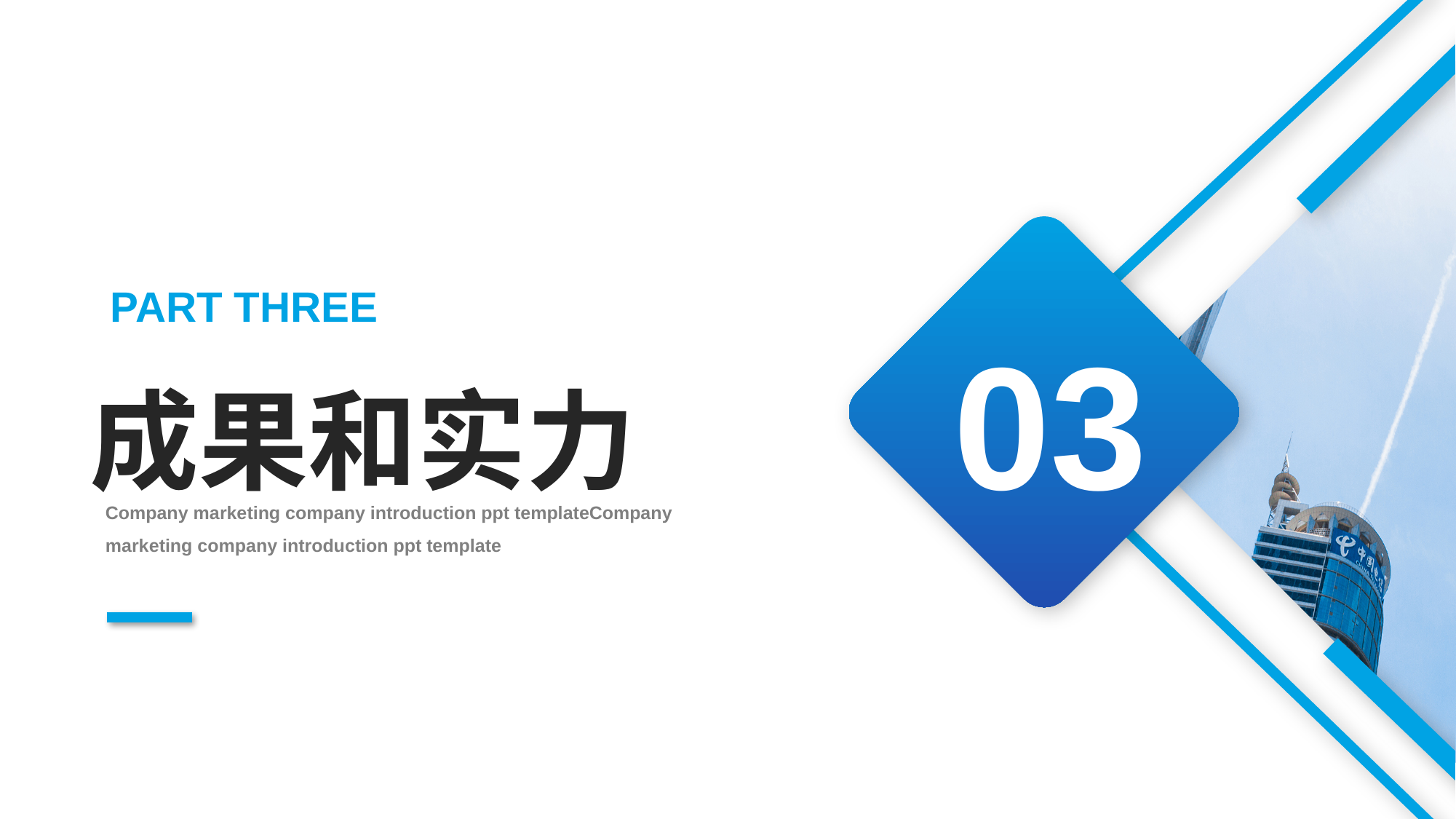

03
PART THREE
成果和实力
Company marketing company introduction ppt templateCompany marketing company introduction ppt template